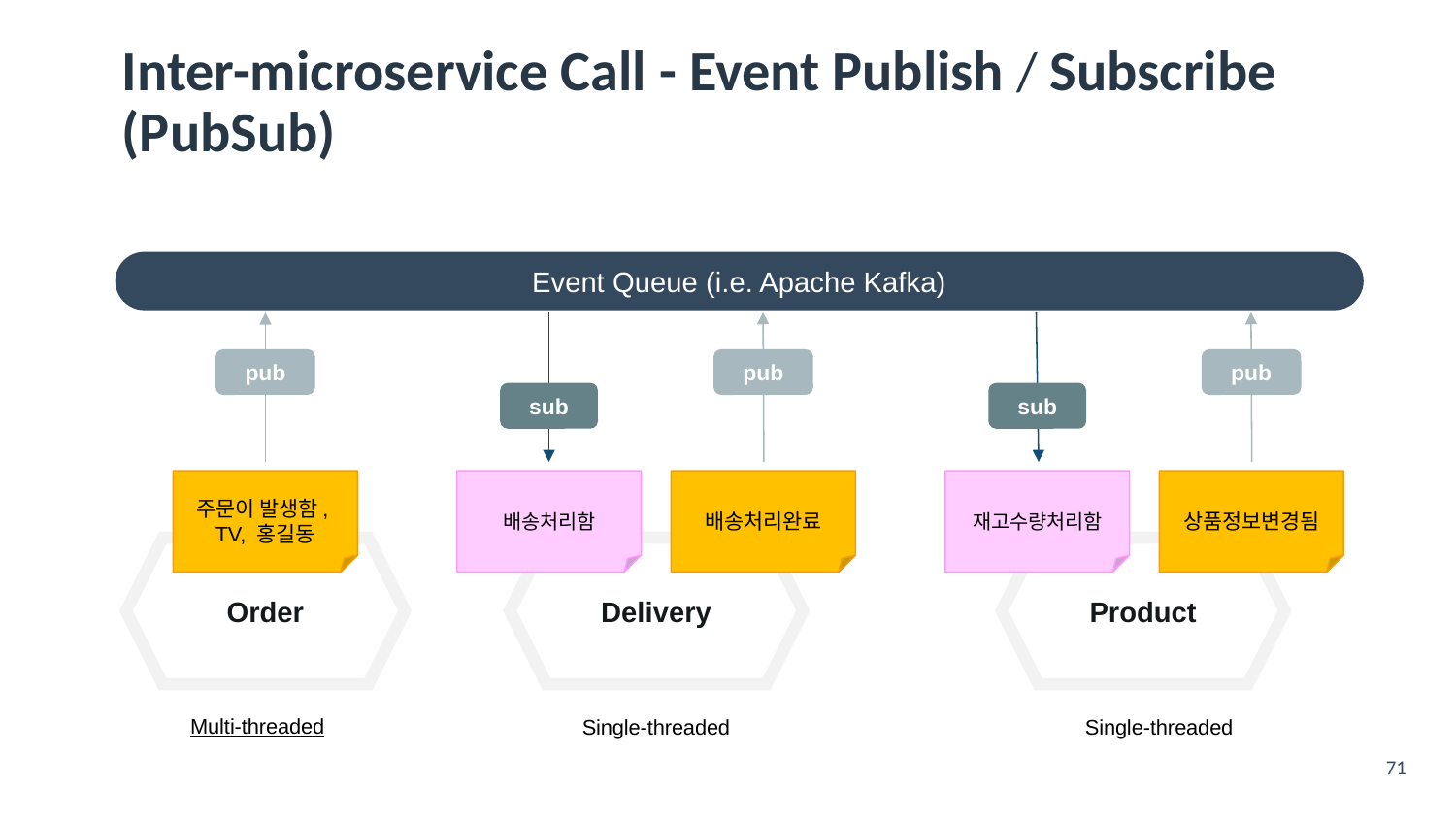

# Inter-microservice Call - Event Publish / Subscribe (PubSub)
Event Queue (i.e. Apache Kafka)
pub
pub
pub
sub
sub
주문이 발생함,
TV, 홍길동
배송처리함
배송처리완료
재고수량처리함
상품정보변경됨
Delivery
Product
Order
Multi-threaded
Single-threaded
Single-threaded